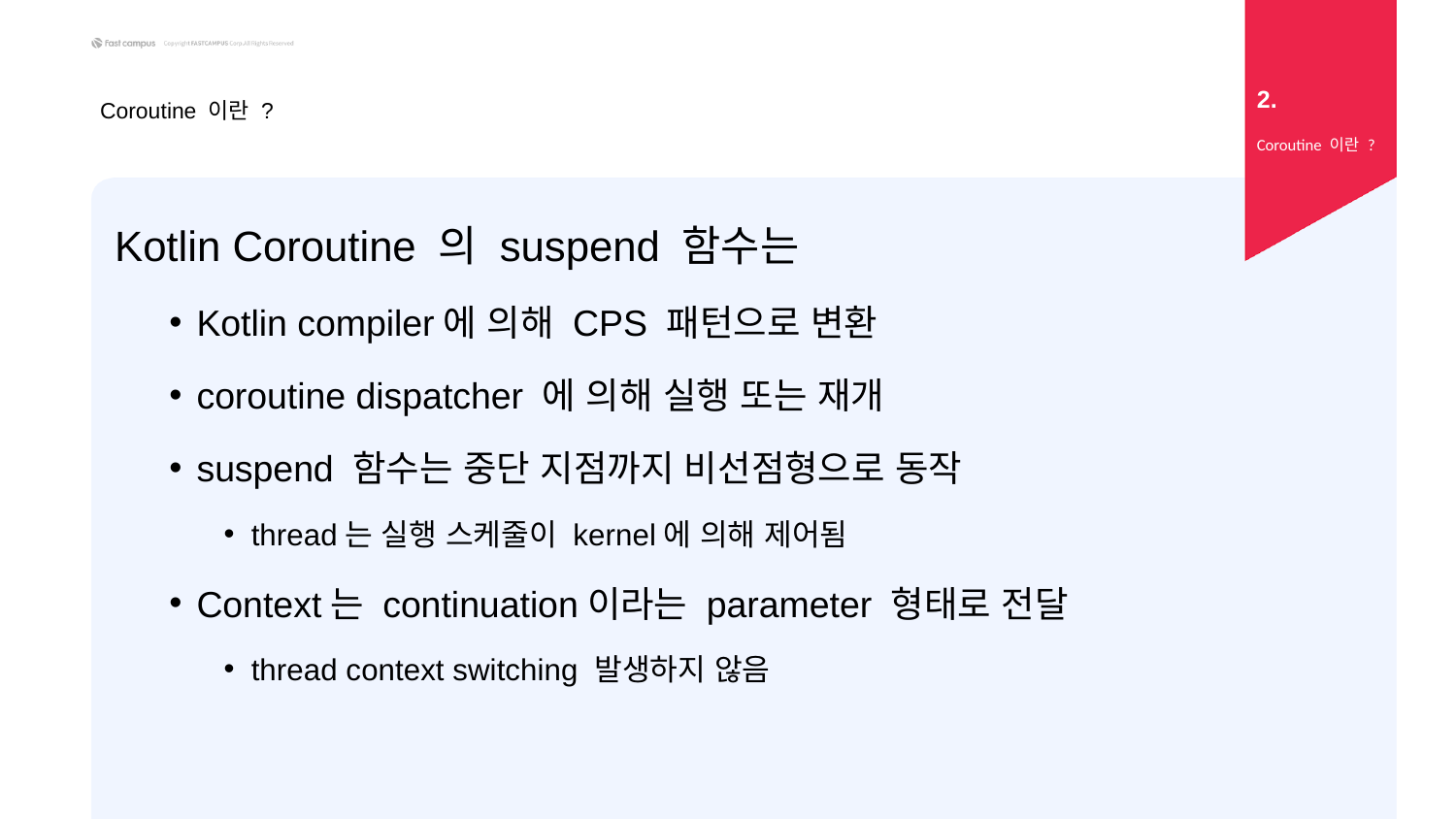

2.
# Coroutine 이란 ?
Coroutine 이란 ?
Kotlin Coroutine 의 suspend 함수는
Kotlin compiler에 의해 CPS 패턴으로 변환
coroutine dispatcher 에 의해 실행 또는 재개
suspend 함수는 중단 지점까지 비선점형으로 동작
thread는 실행 스케줄이 kernel에 의해 제어됨
Context는 continuation이라는 parameter 형태로 전달
thread context switching 발생하지 않음